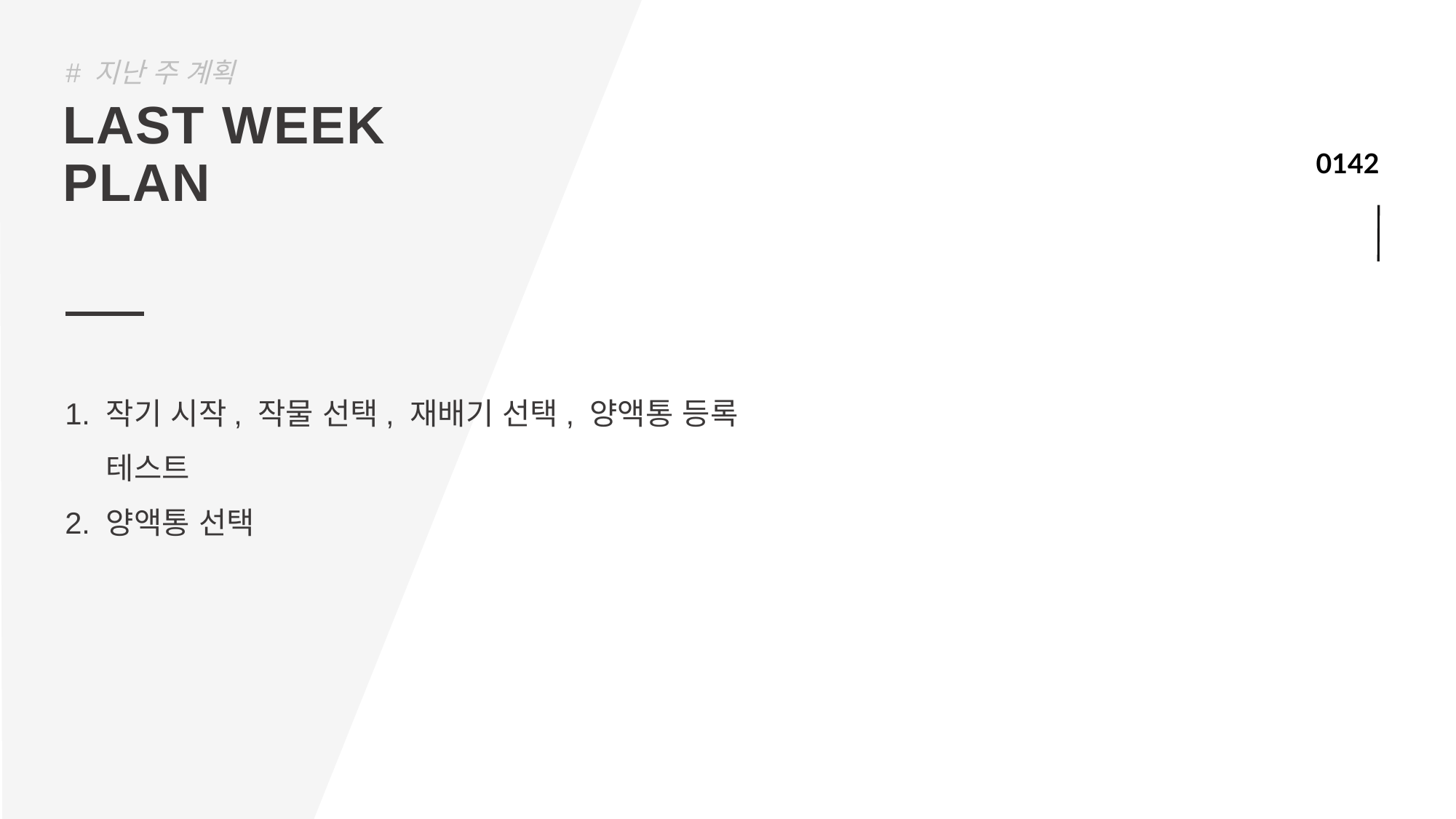

# 지난 주 계획
LAST WEEK
PLAN
작기 시작, 작물 선택, 재배기 선택, 양액통 등록 테스트
양액통 선택